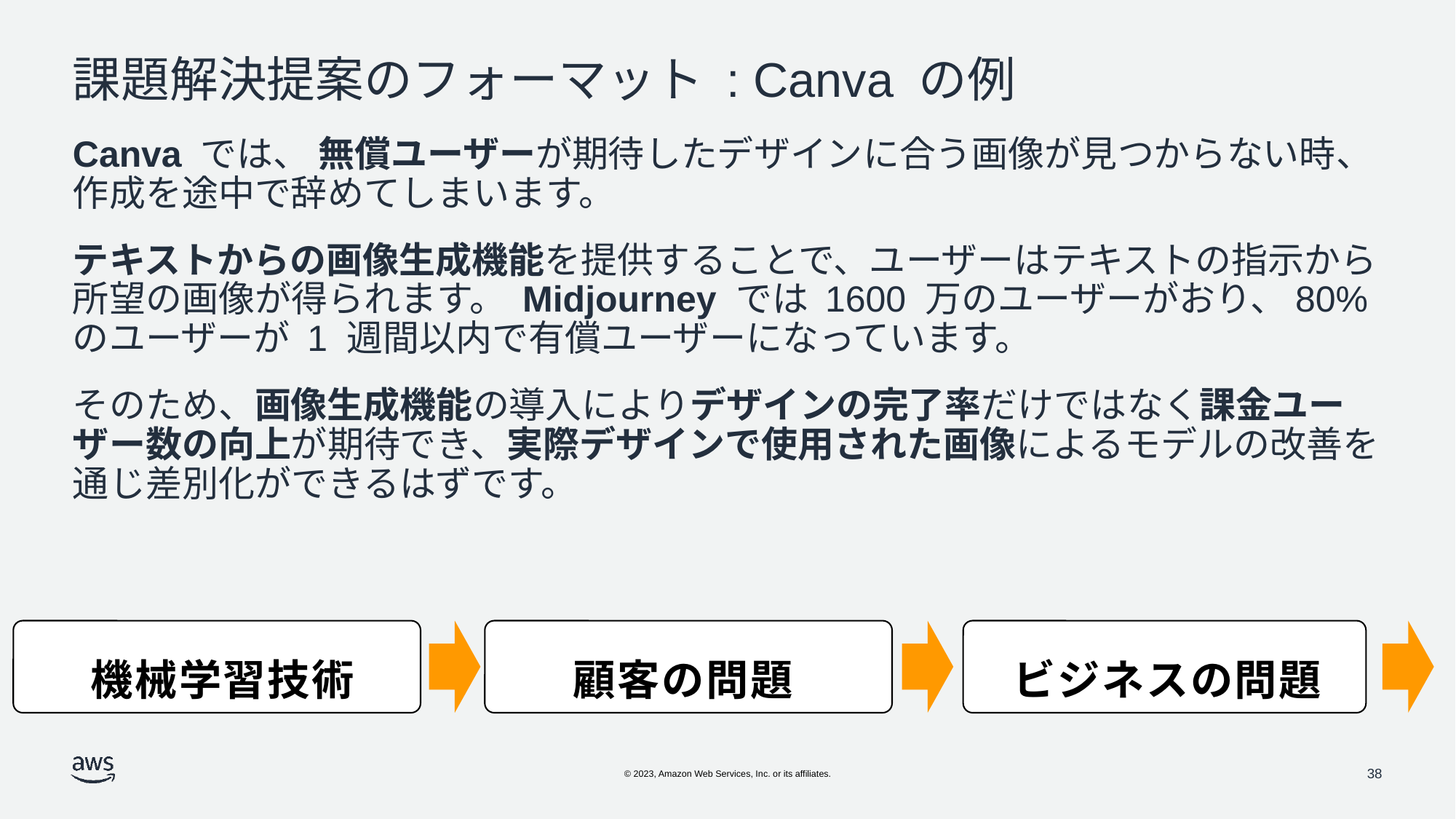

# 課題解決提案のフォーマット : Canva の例
Canva では、 無償ユーザーが期待したデザインに合う画像が見つからない時、作成を途中で辞めてしまいます。
テキストからの画像生成機能を提供することで、ユーザーはテキストの指示から所望の画像が得られます。 Midjourney では 1600 万のユーザーがおり、80% のユーザーが 1 週間以内で有償ユーザーになっています。
そのため、画像生成機能の導入によりデザインの完了率だけではなく課金ユーザー数の向上が期待でき、実際デザインで使用された画像によるモデルの改善を通じ差別化ができるはずです。

機械学習技術
顧客の問題
ビジネスの問題
38